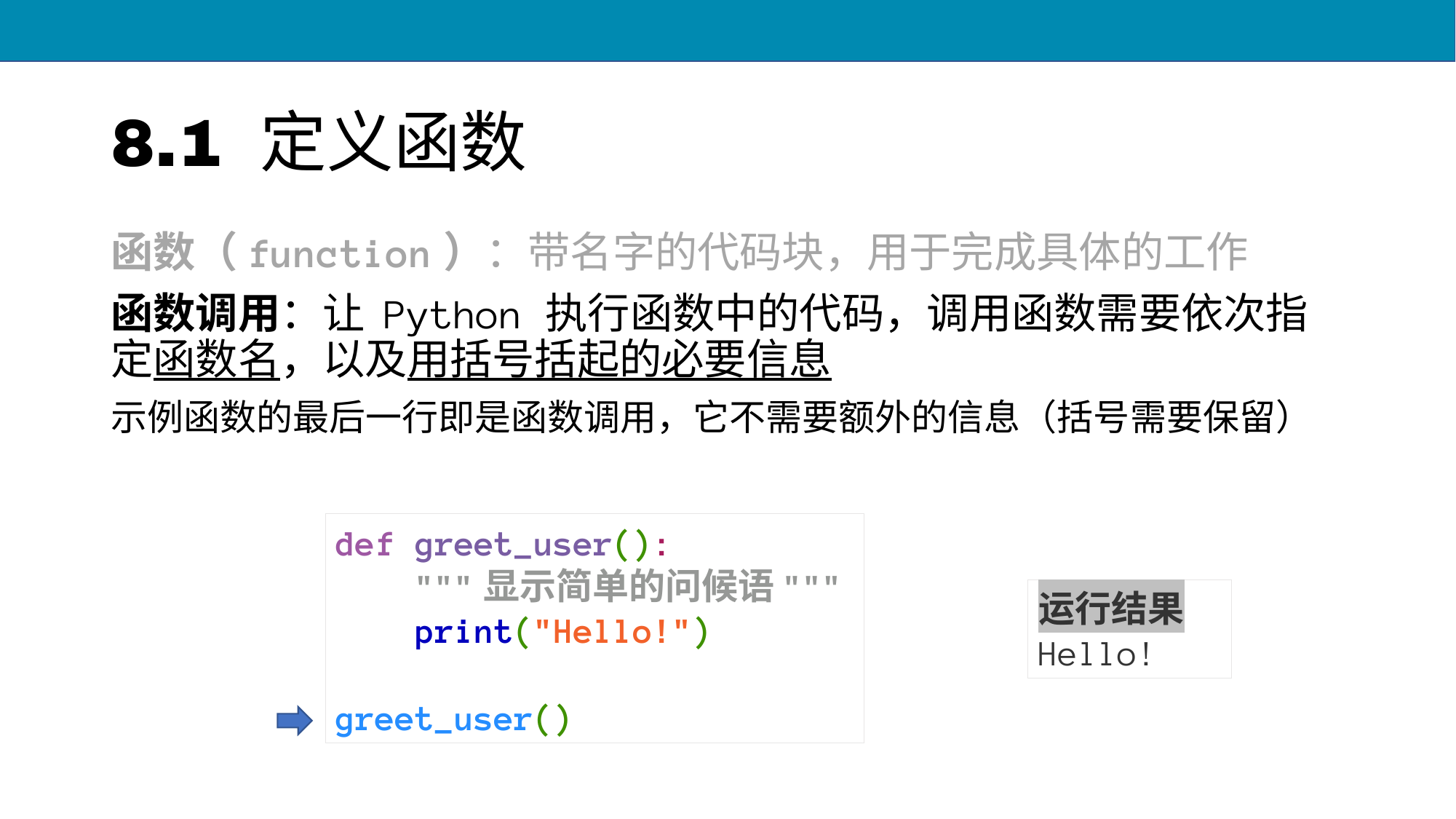

# 8.1 定义函数
函数（function）：带名字的代码块，用于完成具体的工作
函数调用：让 Python 执行函数中的代码，调用函数需要依次指定函数名，以及用括号括起的必要信息
示例函数的最后一行即是函数调用，它不需要额外的信息（括号需要保留）
def greet_user():
    """显示简单的问候语"""
    print("Hello!")
greet_user()
运行结果
Hello!